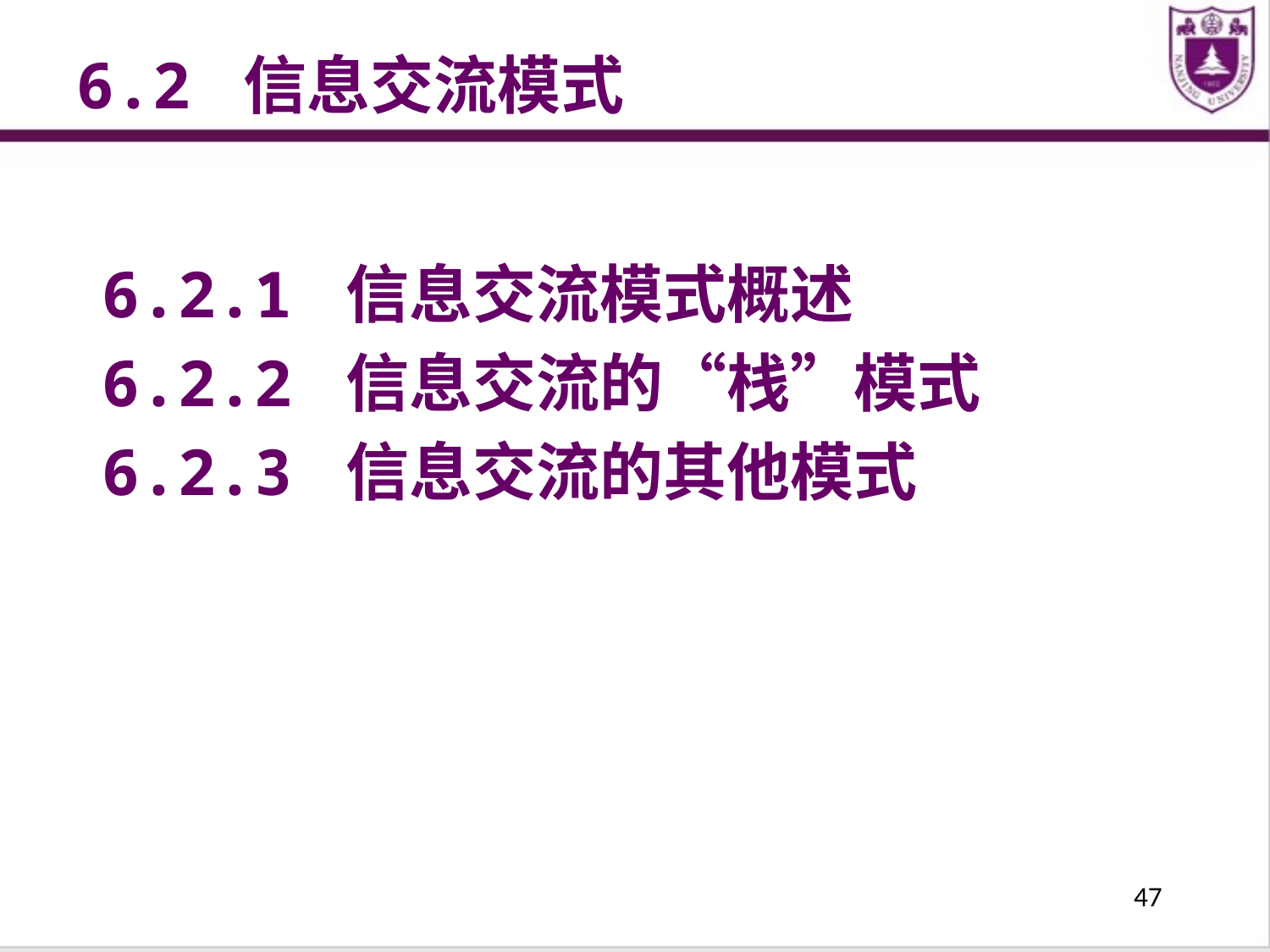

6.2 信息交流模式
6.2.1 信息交流模式概述
6.2.2 信息交流的“栈”模式
6.2.3 信息交流的其他模式
47